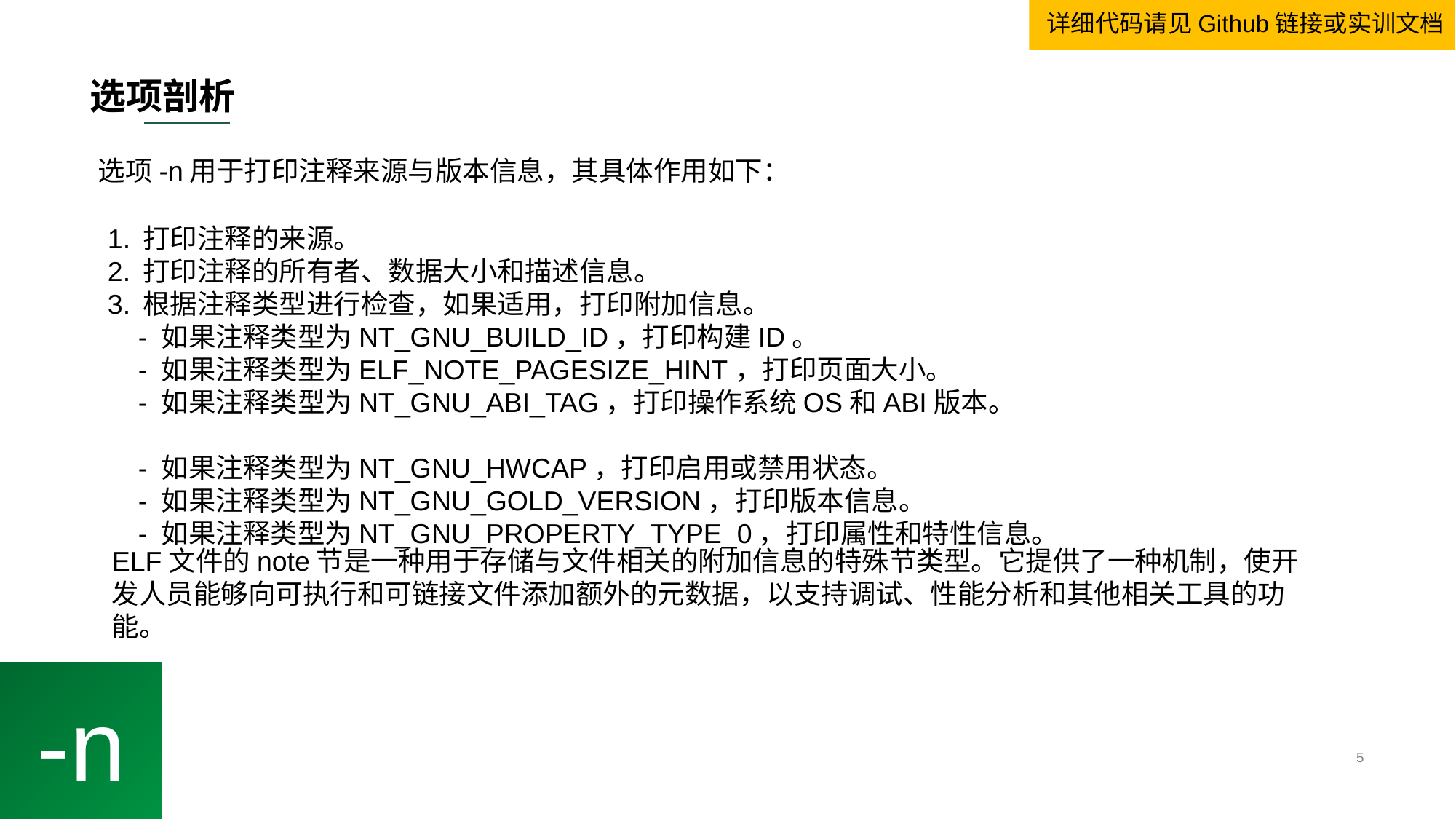

# 选项剖析

详细代码请见Github链接或实训文档
选项-n用于打印注释来源与版本信息，其具体作用如下：
 打印注释的来源。
 打印注释的所有者、数据大小和描述信息。
 根据注释类型进行检查，如果适用，打印附加信息。
    - 如果注释类型为NT_GNU_BUILD_ID，打印构建ID。
    - 如果注释类型为ELF_NOTE_PAGESIZE_HINT，打印页面大小。
    - 如果注释类型为NT_GNU_ABI_TAG，打印操作系统OS和ABI版本。
    - 如果注释类型为NT_GNU_HWCAP，打印启用或禁用状态。
    - 如果注释类型为NT_GNU_GOLD_VERSION，打印版本信息。
    - 如果注释类型为NT_GNU_PROPERTY_TYPE_0，打印属性和特性信息。
ELF文件的note节是一种用于存储与文件相关的附加信息的特殊节类型。它提供了一种机制，使开发人员能够向可执行和可链接文件添加额外的元数据，以支持调试、性能分析和其他相关工具的功能。
-n
5